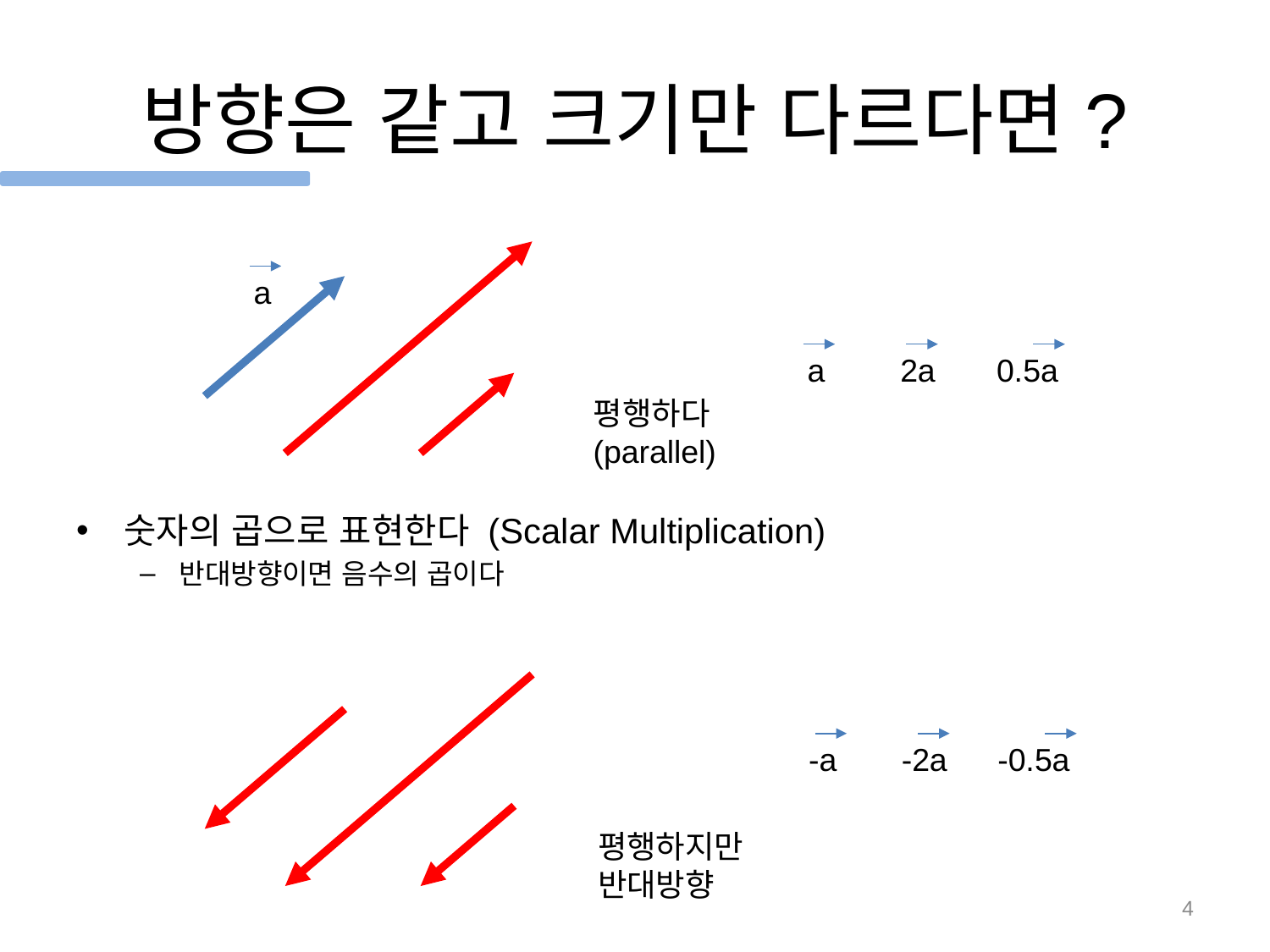

# 방향은 같고 크기만 다르다면?

 a
 a
2a
0.5a
평행하다
(parallel)
숫자의 곱으로 표현한다 (Scalar Multiplication)
반대방향이면 음수의 곱이다
 -a
-2a
-0.5a
평행하지만
반대방향
4